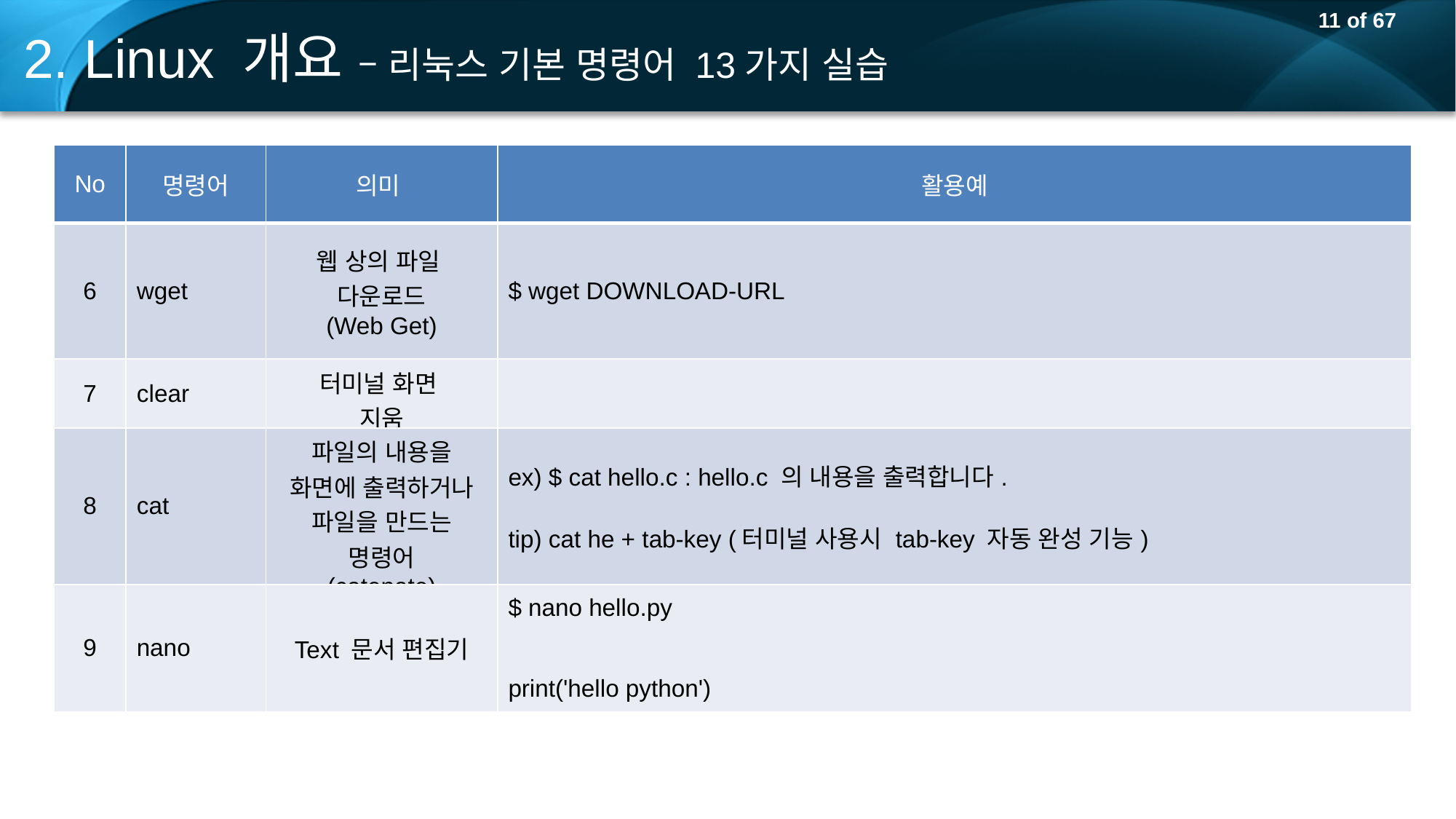

2. Linux 개요 – 리눅스 기본 명령어 13가지 실습
| No | 명령어 | 의미 | 활용예 |
| --- | --- | --- | --- |
| 6 | wget | 웹 상의 파일 다운로드 (Web Get) | $ wget DOWNLOAD-URL |
| 7 | clear | 터미널 화면 지움 |  |
| 8 | cat | 파일의 내용을 화면에 출력하거나 파일을 만드는 명령어 (catenate) | ex) $ cat hello.c : hello.c 의 내용을 출력합니다. tip) cat he + tab-key (터미널 사용시 tab-key 자동 완성 기능) |
| 9 | nano | Text 문서 편집기 | $ nano hello.py print('hello python') |